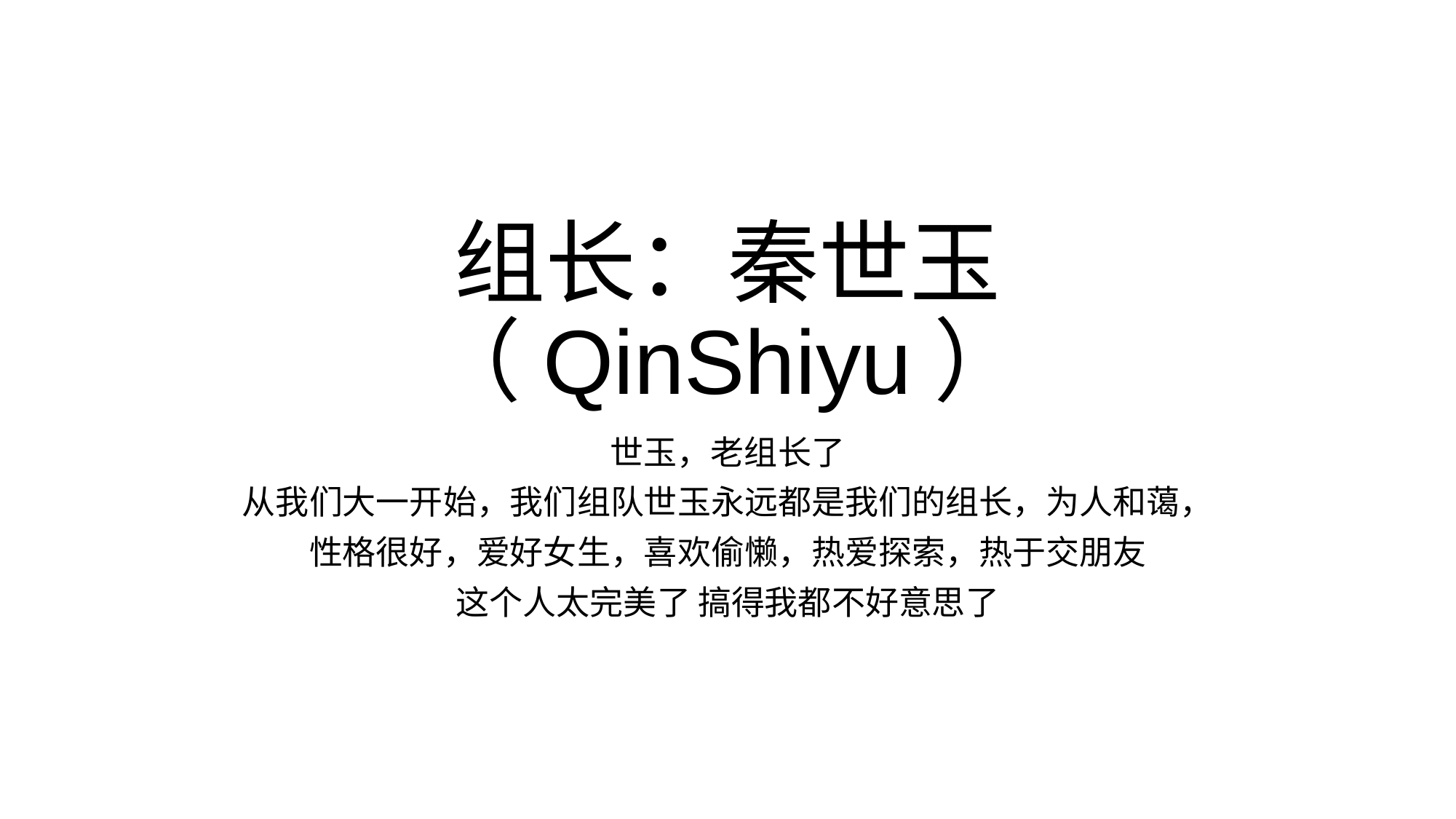

# 组长：秦世玉（QinShiyu）
世玉，老组长了
从我们大一开始，我们组队世玉永远都是我们的组长，为人和蔼，
性格很好，爱好女生，喜欢偷懒，热爱探索，热于交朋友
这个人太完美了 搞得我都不好意思了